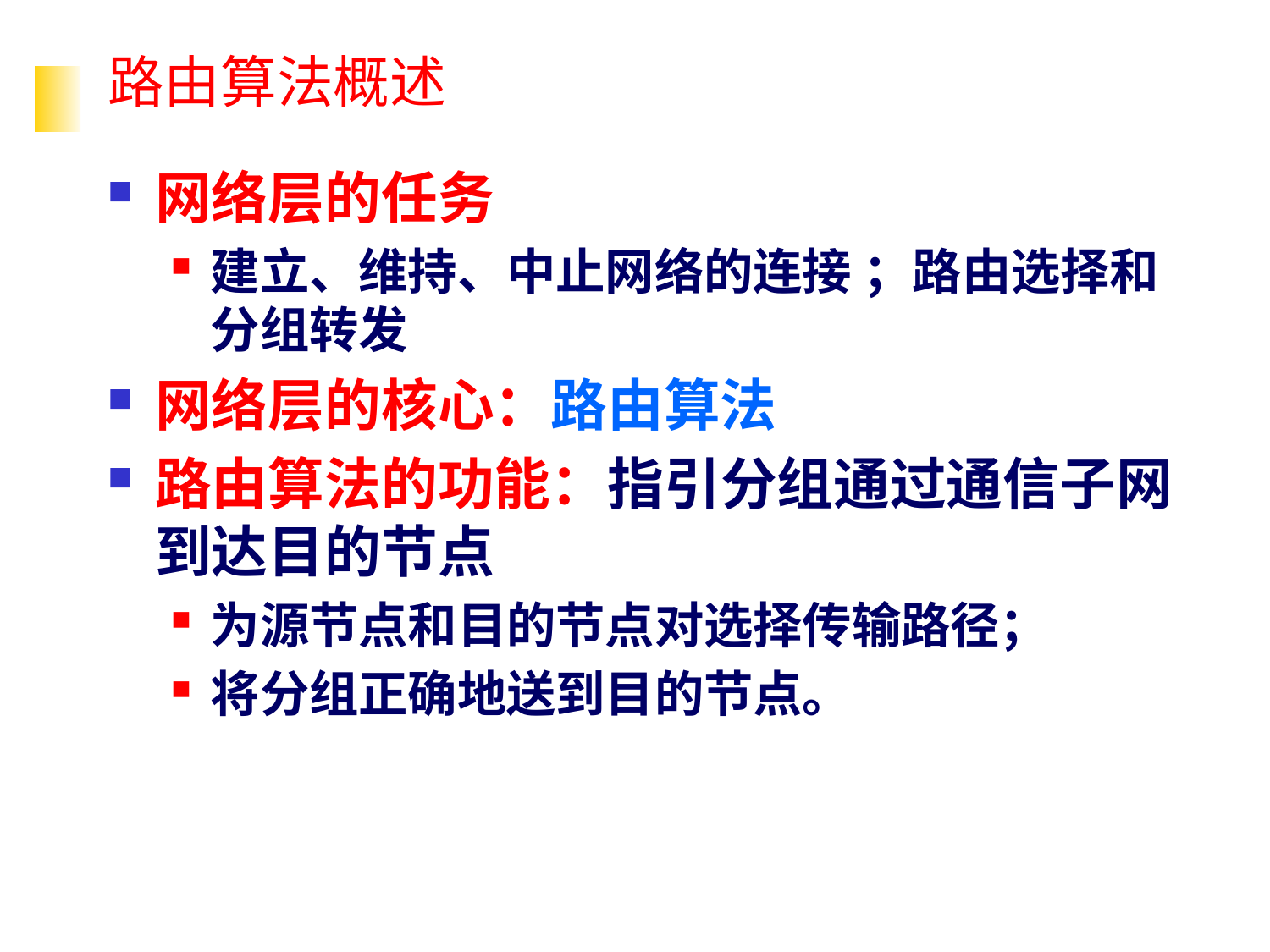

# 路由算法概述
网络层的任务
建立、维持、中止网络的连接 ；路由选择和分组转发
网络层的核心：路由算法
路由算法的功能：指引分组通过通信子网到达目的节点
为源节点和目的节点对选择传输路径；
将分组正确地送到目的节点。